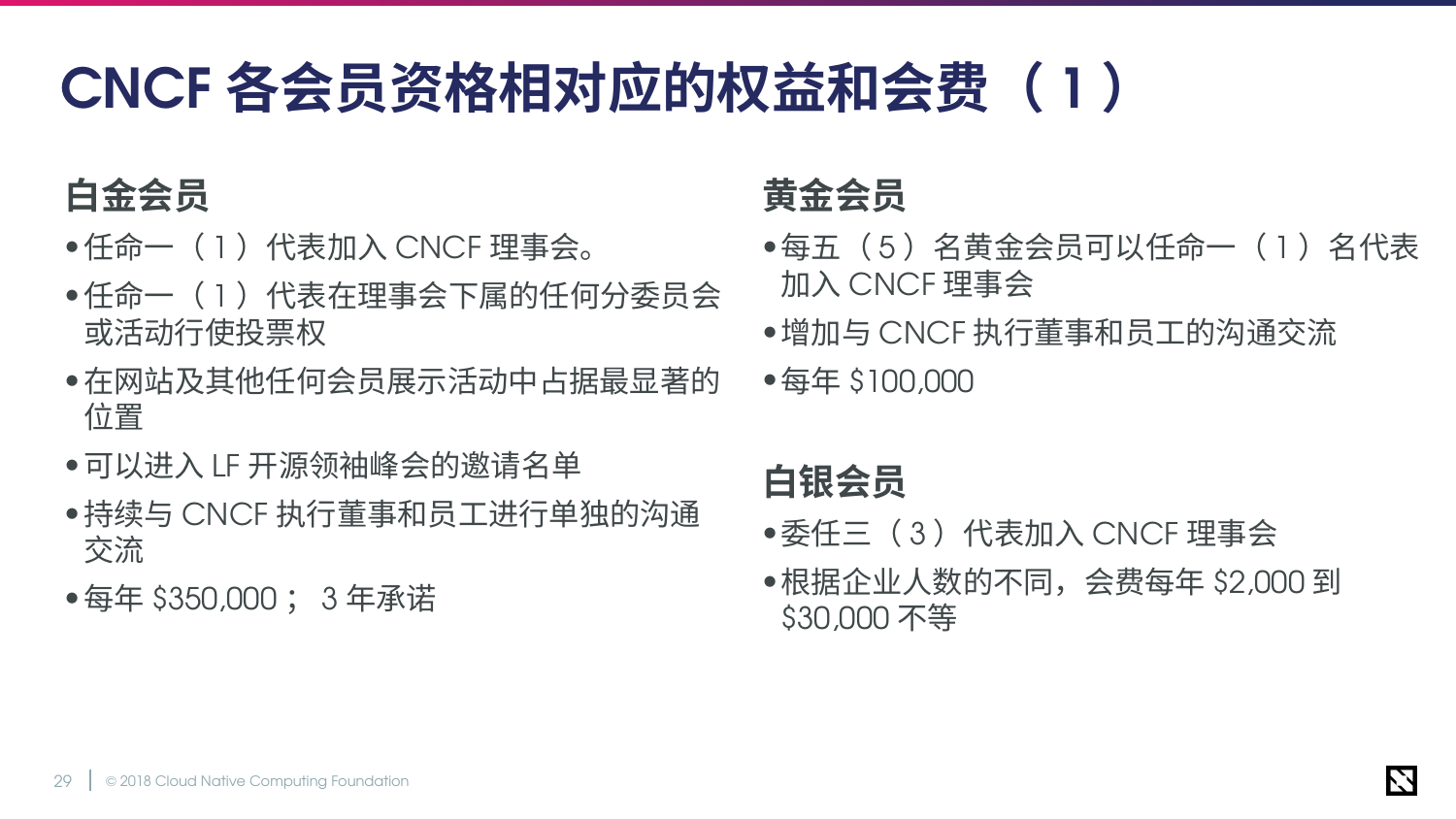

# CNCF各会员资格相对应的权益和会费（1）
黄金会员
每五（5）名黄金会员可以任命一（1）名代表加入CNCF理事会
增加与CNCF执行董事和员工的沟通交流
每年$100,000

白银会员
委任三（3）代表加入CNCF理事会
根据企业人数的不同，会费每年$2,000到$30,000不等
白金会员
任命一（1）代表加入CNCF理事会。
任命一（1）代表在理事会下属的任何分委员会或活动行使投票权
在网站及其他任何会员展示活动中占据最显著的位置
可以进入LF开源领袖峰会的邀请名单
持续与CNCF执行董事和员工进行单独的沟通交流
每年$350,000；3年承诺